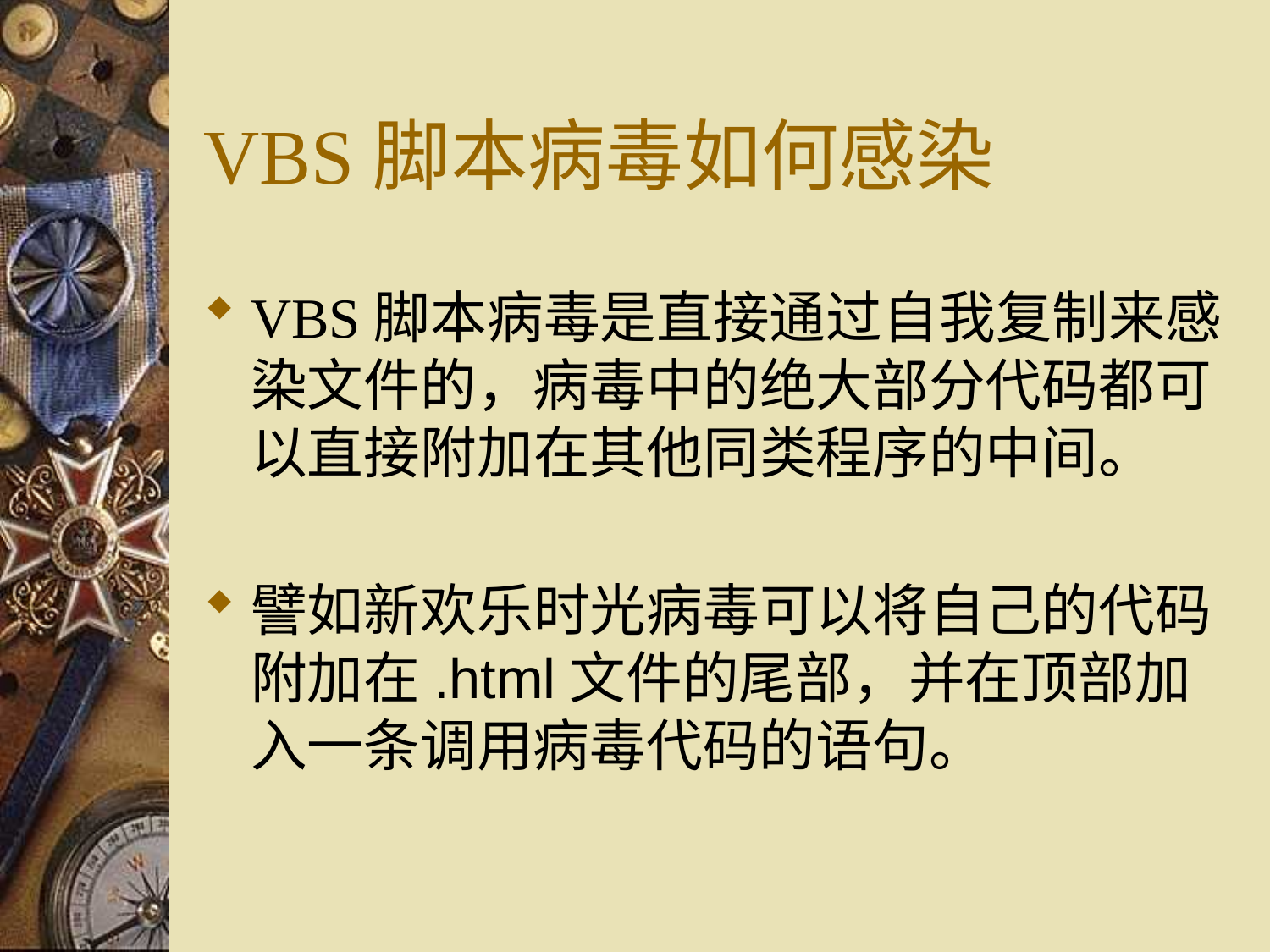

# VBS脚本病毒如何感染
VBS脚本病毒是直接通过自我复制来感染文件的，病毒中的绝大部分代码都可以直接附加在其他同类程序的中间。

譬如新欢乐时光病毒可以将自己的代码附加在.html文件的尾部，并在顶部加入一条调用病毒代码的语句。